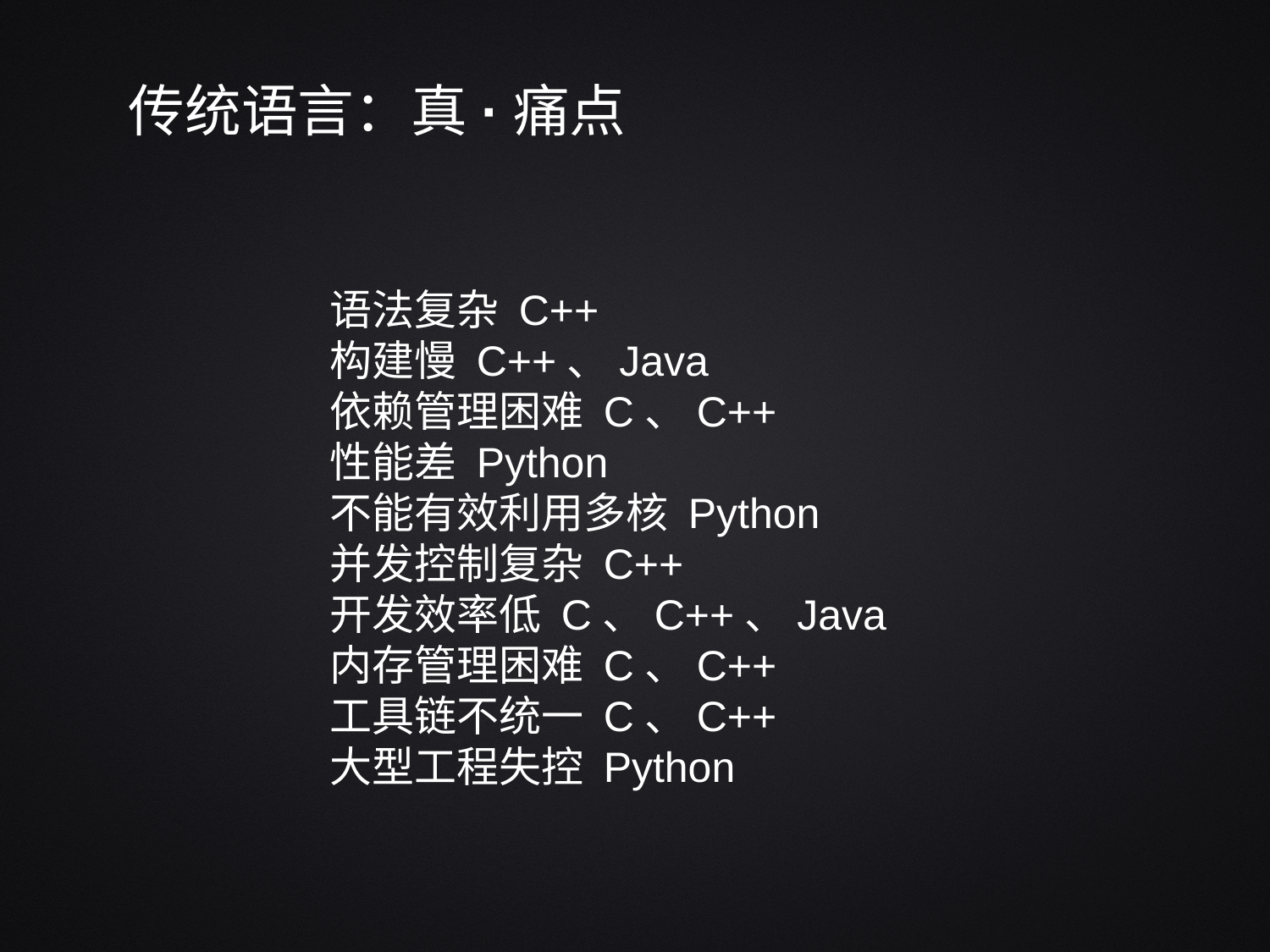

传统语言：真·痛点
语法复杂 C++
构建慢 C++、Java
依赖管理困难 C、C++
性能差 Python
不能有效利用多核 Python
并发控制复杂 C++
开发效率低 C、C++、Java
内存管理困难 C、C++
工具链不统一 C、C++
大型工程失控 Python